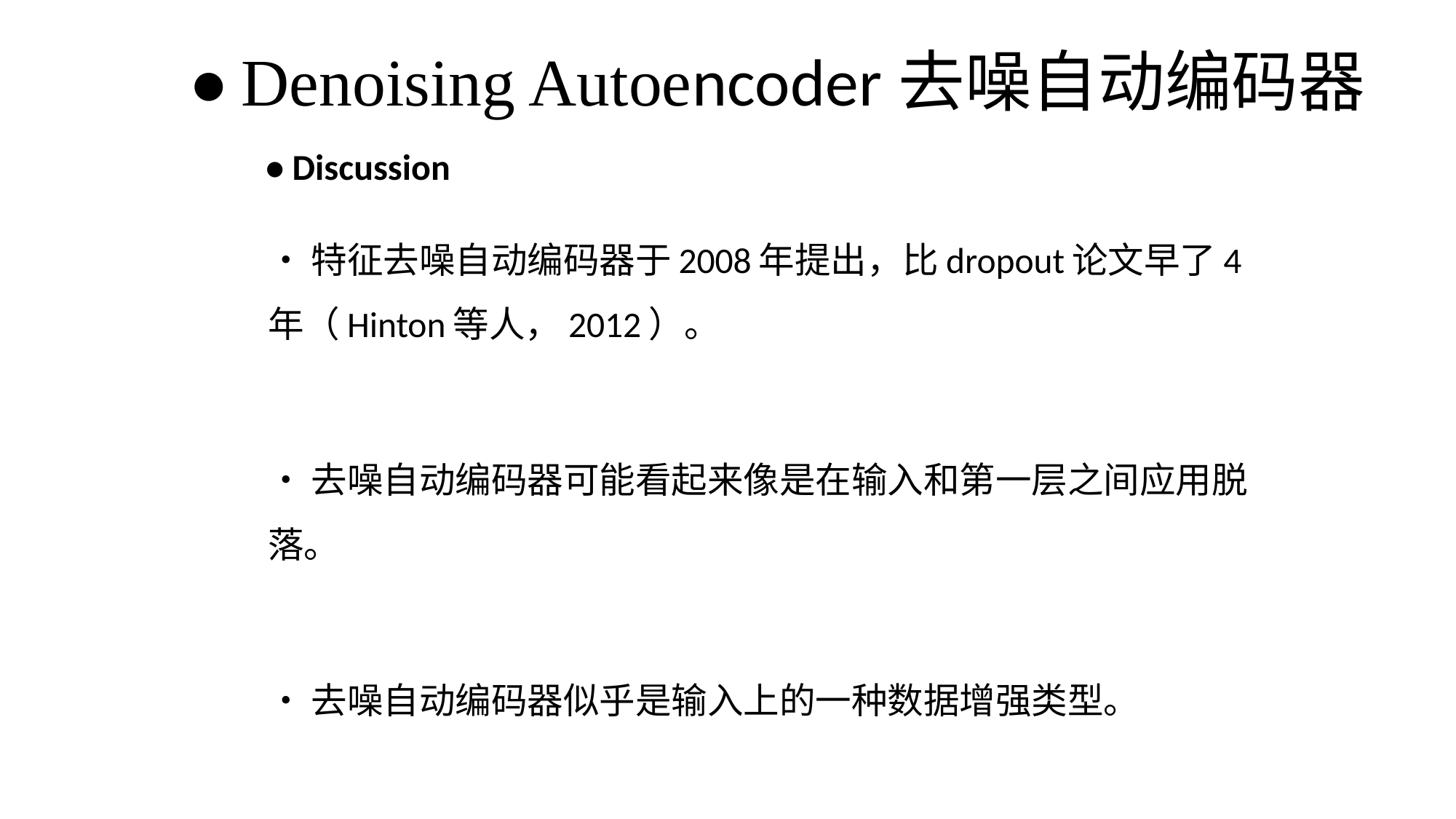

# • Denoising Autoencoder去噪自动编码器
• Discussion
•特征去噪自动编码器于2008年提出，比dropout论文早了4年（Hinton等人，2012）。

•去噪自动编码器可能看起来像是在输入和第一层之间应用脱落。

•去噪自动编码器似乎是输入上的一种数据增强类型。